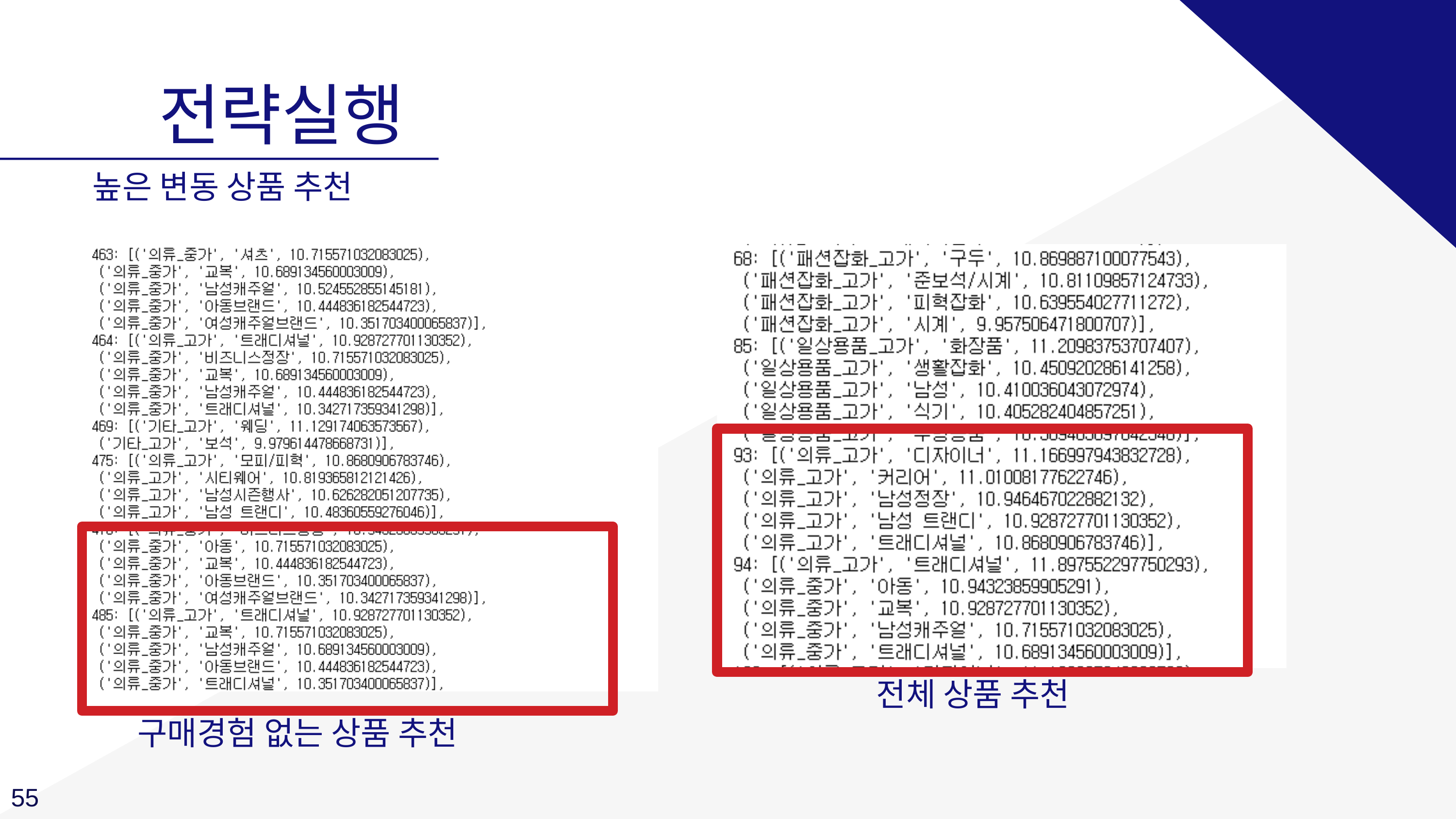

전략실행

높은 변동 상품 추천

전체 상품 추천
구매경험 없는 상품 추천
55